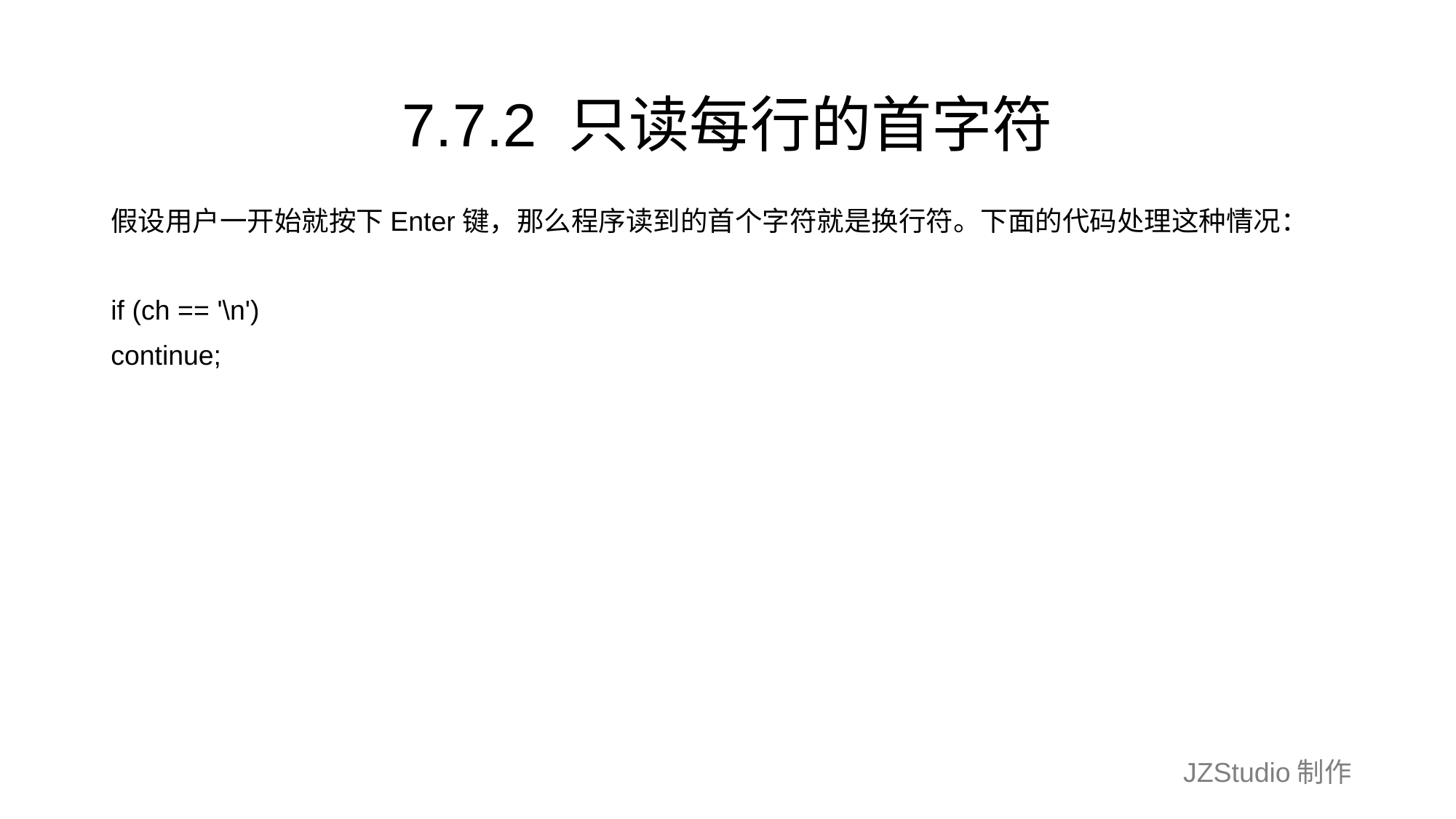

# 7.7.2 只读每行的首字符
假设用户一开始就按下Enter键，那么程序读到的首个字符就是换行符。下面的代码处理这种情况：

if (ch == '\n')
continue;